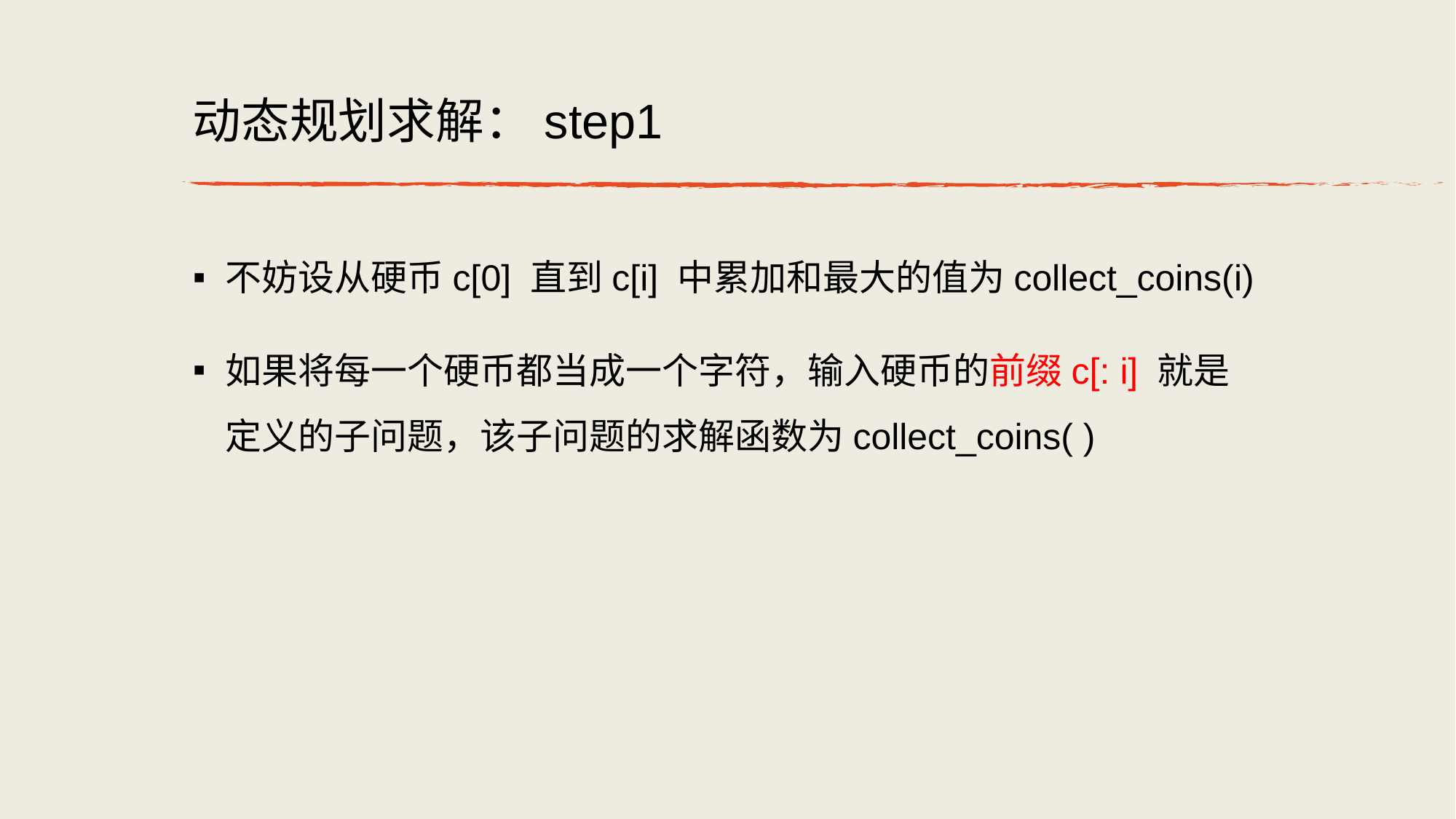

# 动态规划求解：step1
不妨设从硬币c[0] 直到c[i] 中累加和最⼤的值为collect_coins(i)
如果将每⼀个硬币都当成⼀个字符，输⼊硬币的前缀c[: i] 就是定义的⼦问题，该⼦问题的求解函数为collect_coins( )